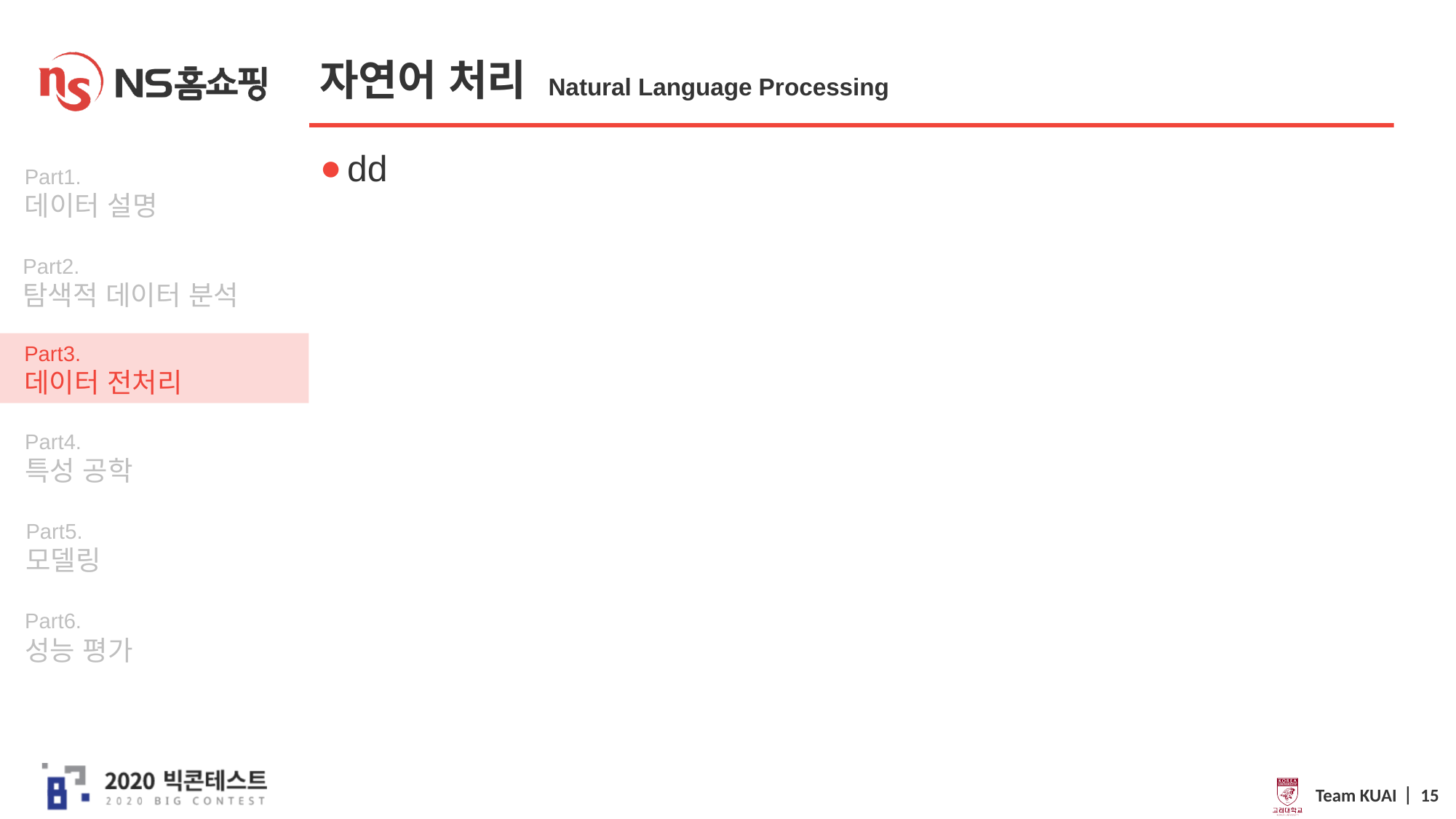

# 자연어 처리 Natural Language Processing
dd
Team KUAI  ⎸ 15